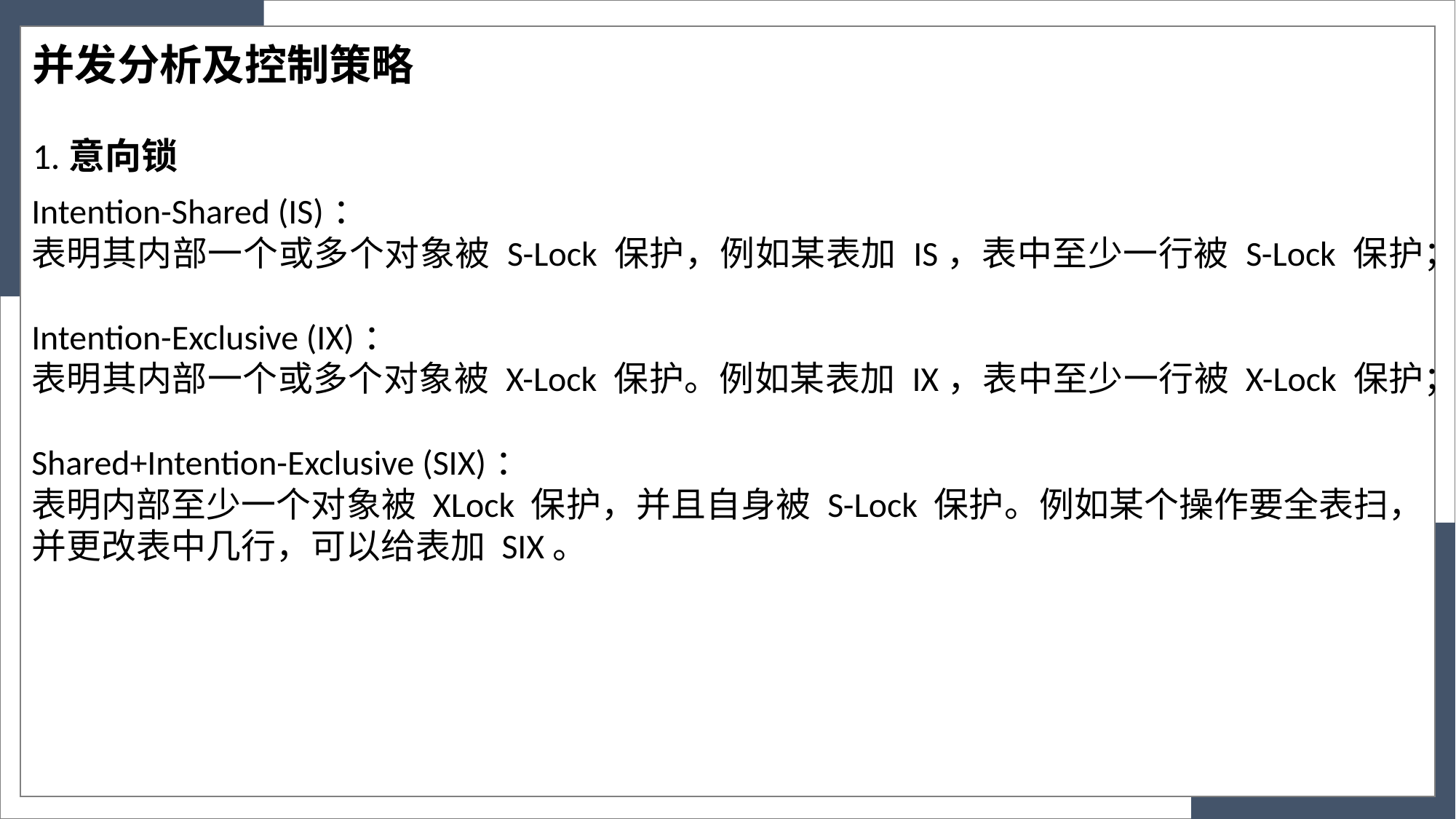

并发分析及控制策略

1.意向锁
Intention-Shared (IS)：
表明其内部一个或多个对象被 S-Lock 保护，例如某表加 IS，表中至少一行被 S-Lock 保护；

Intention-Exclusive (IX)：
表明其内部一个或多个对象被 X-Lock 保护。例如某表加 IX，表中至少一行被 X-Lock 保护；

Shared+Intention-Exclusive (SIX)：
表明内部至少一个对象被 XLock 保护，并且自身被 S-Lock 保护。例如某个操作要全表扫，并更改表中几行，可以给表加 SIX。